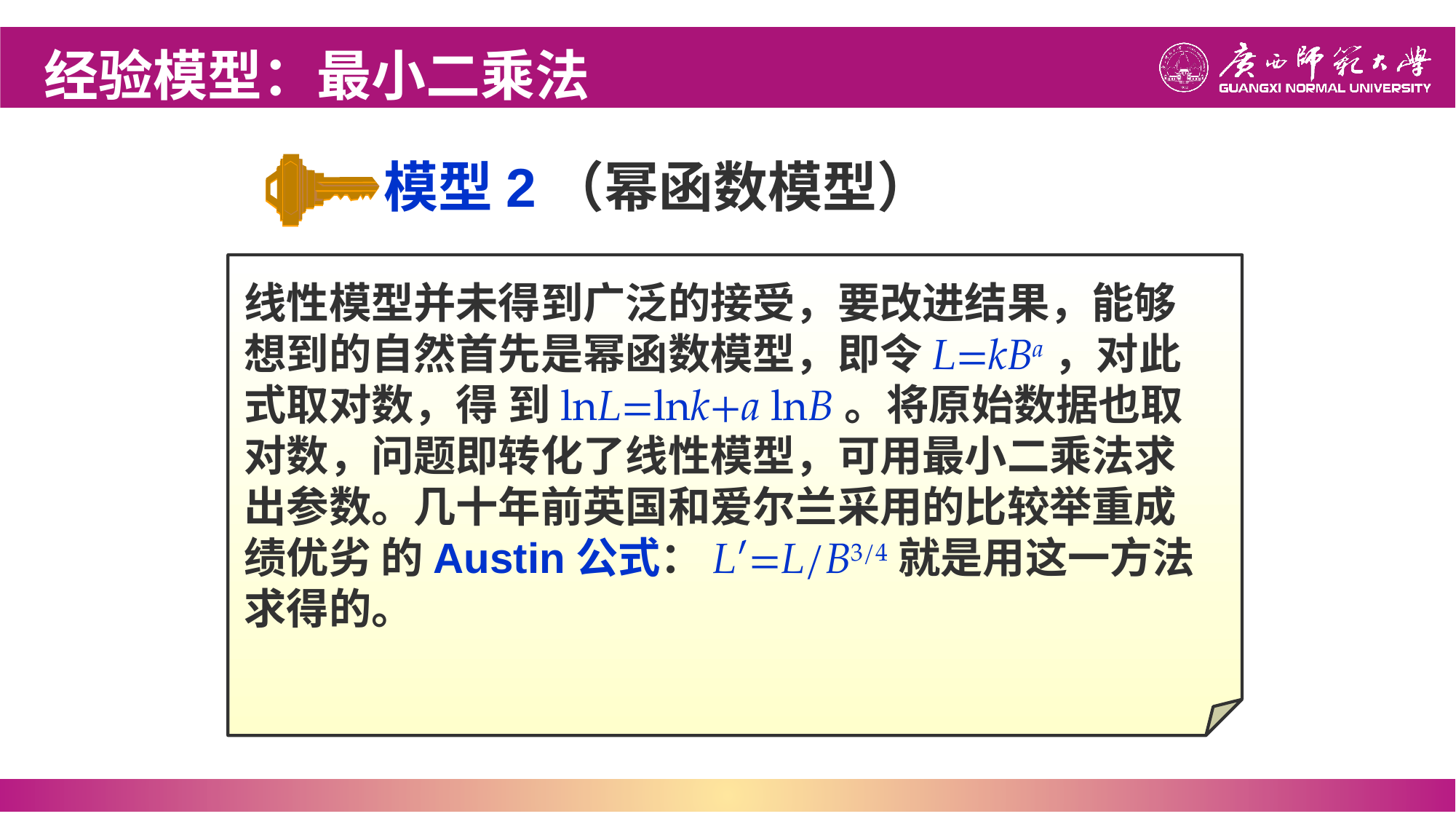

经验模型：最小二乘法

模型2（幂函数模型）

线性模型并未得到广泛的接受，要改进结果，能够想到的自然首先是幂函数模型，即令L=kBa，对此式取对数，得 到lnL=lnk+a lnB。将原始数据也取对数，问题即转化了线性模型，可用最小二乘法求出参数。几十年前英国和爱尔兰采用的比较举重成绩优劣 的Austin公式：L′=L/B3/4就是用这一方法求得的。